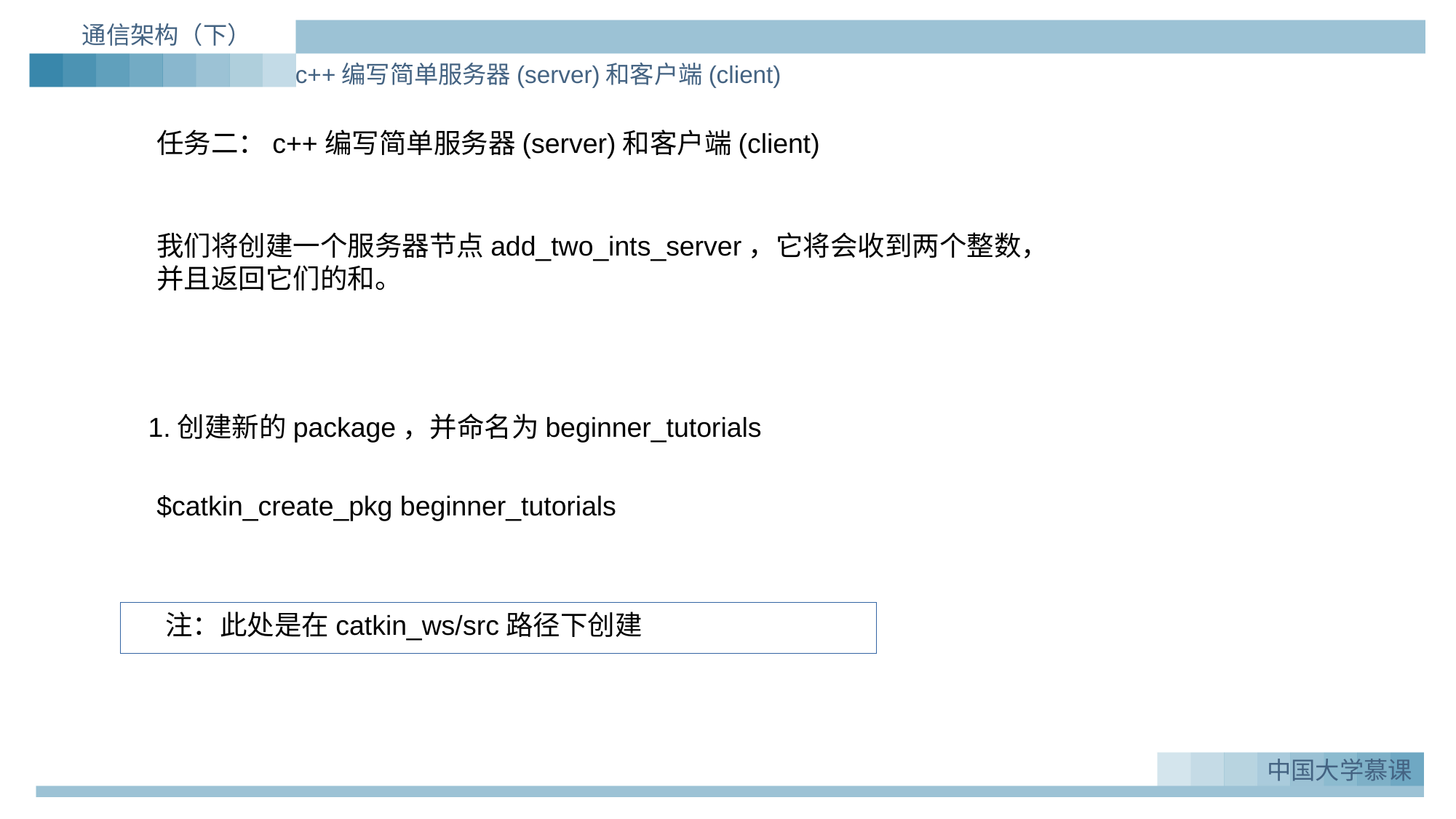

通信架构（下）
c++编写简单服务器(server)和客户端(client)
任务二：c++编写简单服务器(server)和客户端(client)
我们将创建一个服务器节点add_two_ints_server，它将会收到两个整数，并且返回它们的和。
1.创建新的package，并命名为beginner_tutorials
$catkin_create_pkg beginner_tutorials

注：此处是在catkin_ws/src路径下创建
中国大学慕课